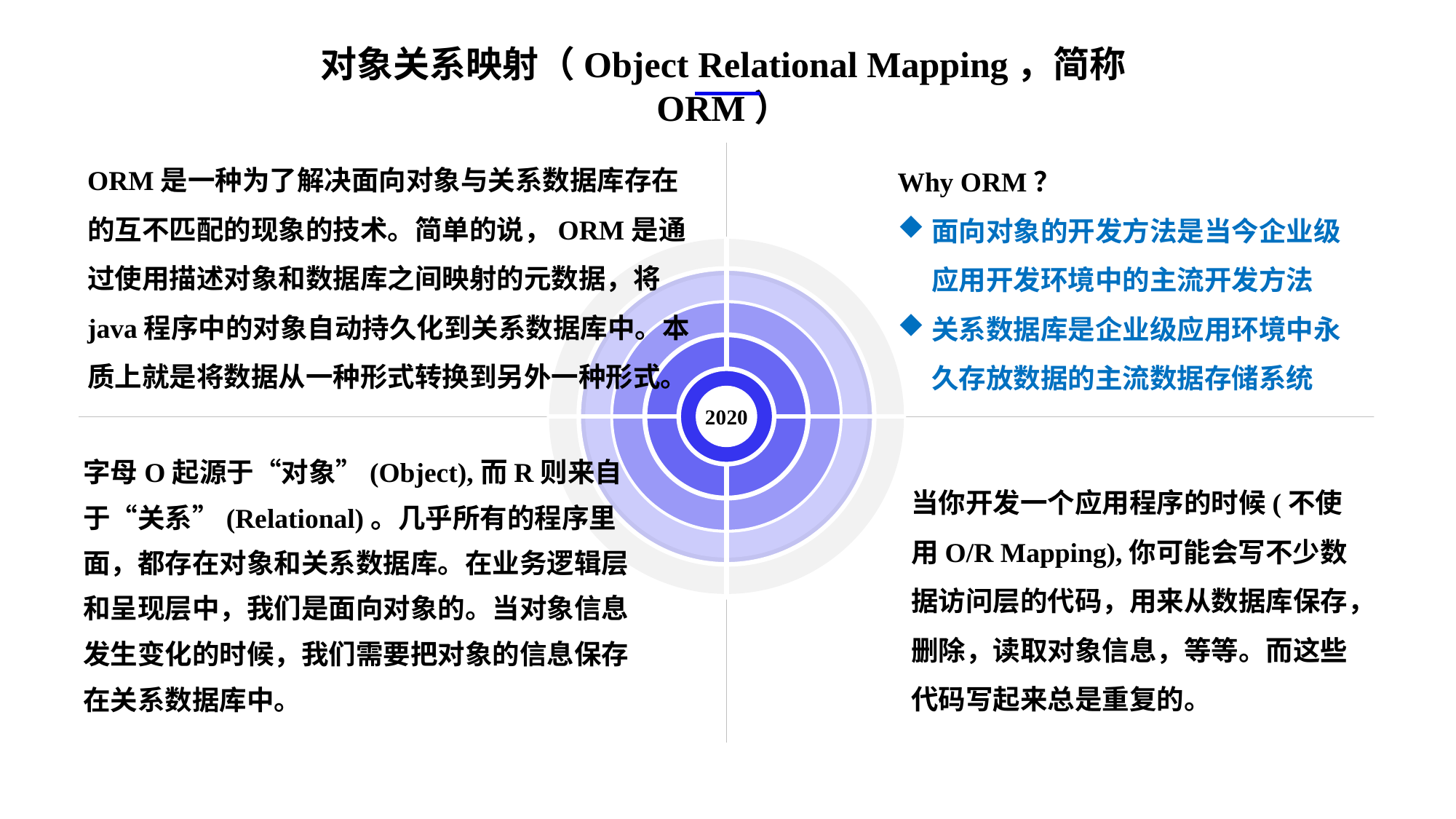

对象关系映射（Object Relational Mapping，简称ORM）
ORM是一种为了解决面向对象与关系数据库存在的互不匹配的现象的技术。简单的说，ORM是通过使用描述对象和数据库之间映射的元数据，将java程序中的对象自动持久化到关系数据库中。本质上就是将数据从一种形式转换到另外一种形式。
Why ORM？
面向对象的开发方法是当今企业级应用开发环境中的主流开发方法
关系数据库是企业级应用环境中永久存放数据的主流数据存储系统

2020
字母O起源于“对象”(Object),而R则来自于“关系”(Relational)。几乎所有的程序里面，都存在对象和关系数据库。在业务逻辑层和呈现层中，我们是面向对象的。当对象信息发生变化的时候，我们需要把对象的信息保存在关系数据库中。
当你开发一个应用程序的时候(不使用O/R Mapping),你可能会写不少数据访问层的代码，用来从数据库保存，删除，读取对象信息，等等。而这些代码写起来总是重复的。
e7d195523061f1c0ae0eb3eed39d2bcef4622b2499a05fe6567B54A876BEB457BD1EB8EBE9915191D1FA2E860D28D251AB291D9CBBDD28D4BD16020FD75D8281481517FC21E86E4C931520AFA1087E92E357E3DB373CA326F6F926B1A67F681E99E875FFD293B2C32B3919AE4D43F9436862A7DD54F9346DF3662D8AB7319030EF75D53FF682DE13